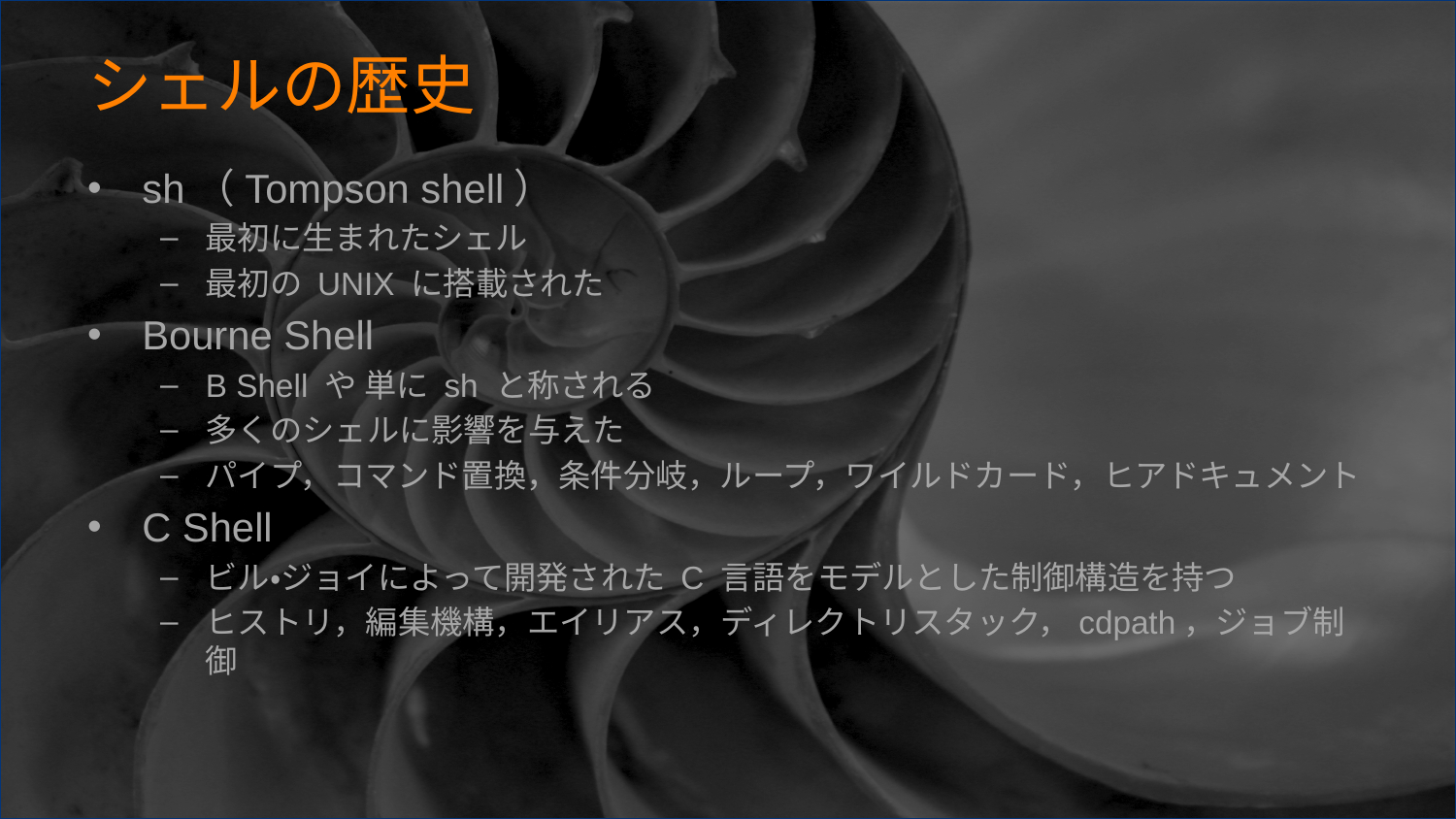

# シェルの歴史
sh（Tompson shell）
最初に生まれたシェル
最初の UNIX に搭載された
Bourne Shell
B Shell や 単に sh と称される
多くのシェルに影響を与えた
パイプ，コマンド置換，条件分岐，ループ，ワイルドカード，ヒアドキュメント
C Shell
ビル・ジョイによって開発された C 言語をモデルとした制御構造を持つ
ヒストリ，編集機構，エイリアス，ディレクトリスタック，cdpath，ジョブ制御